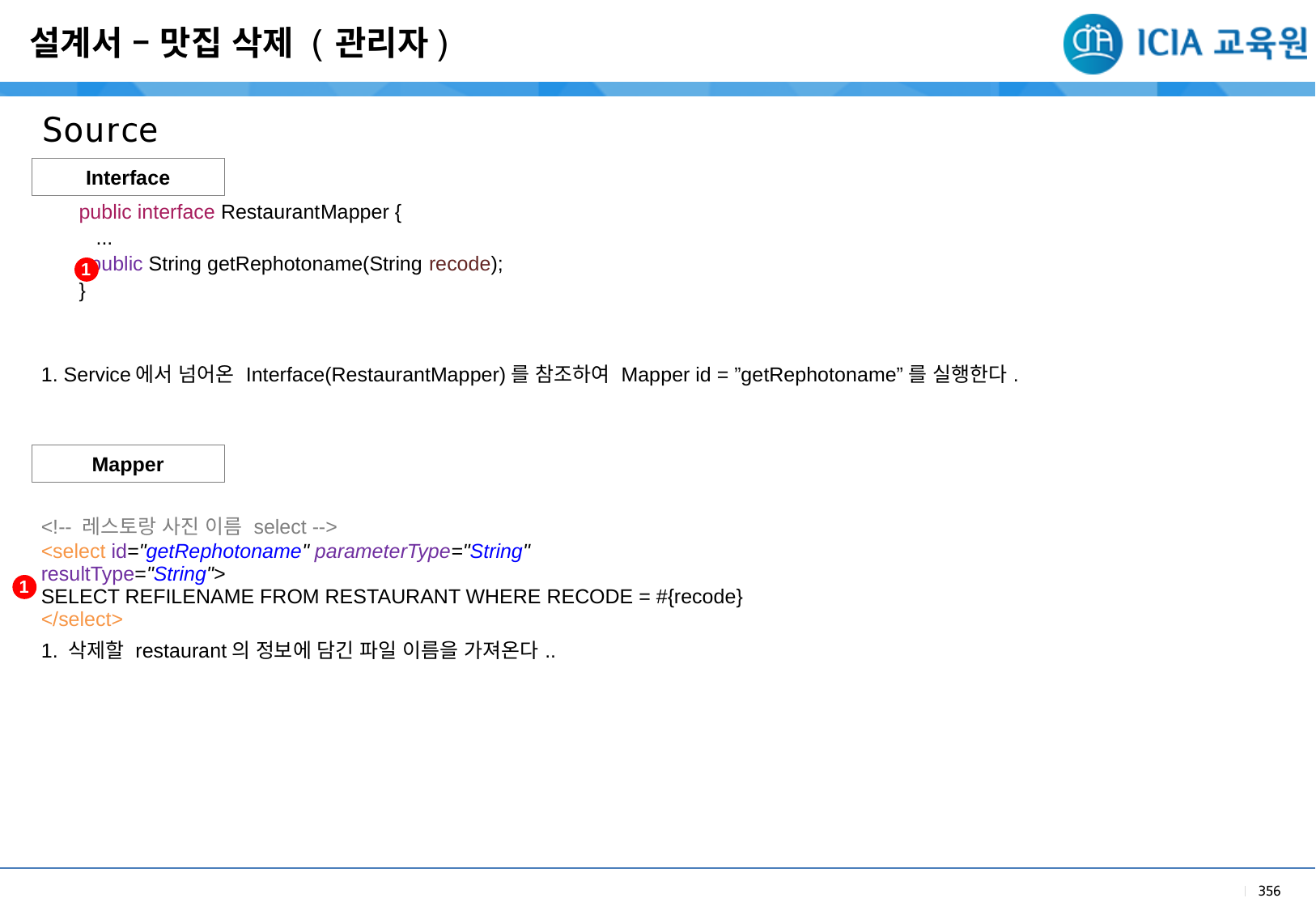

설계서 – 맛집 삭제 (관리자)
Source
Interface
| public interface RestaurantMapper { ... public String getRephotoname(String recode); } |
| --- |
| 1. Service에서 넘어온 Interface(RestaurantMapper)를 참조하여 Mapper id = ”getRephotoname”를 실행한다. |
1

Mapper
| <!-- 레스토랑 사진 이름 select --> <select id="getRephotoname" parameterType="String" resultType="String"> SELECT REFILENAME FROM RESTAURANT WHERE RECODE = #{recode} </select> |
| --- |
| 1. 삭제할 restaurant의 정보에 담긴 파일 이름을 가져온다.. |
1